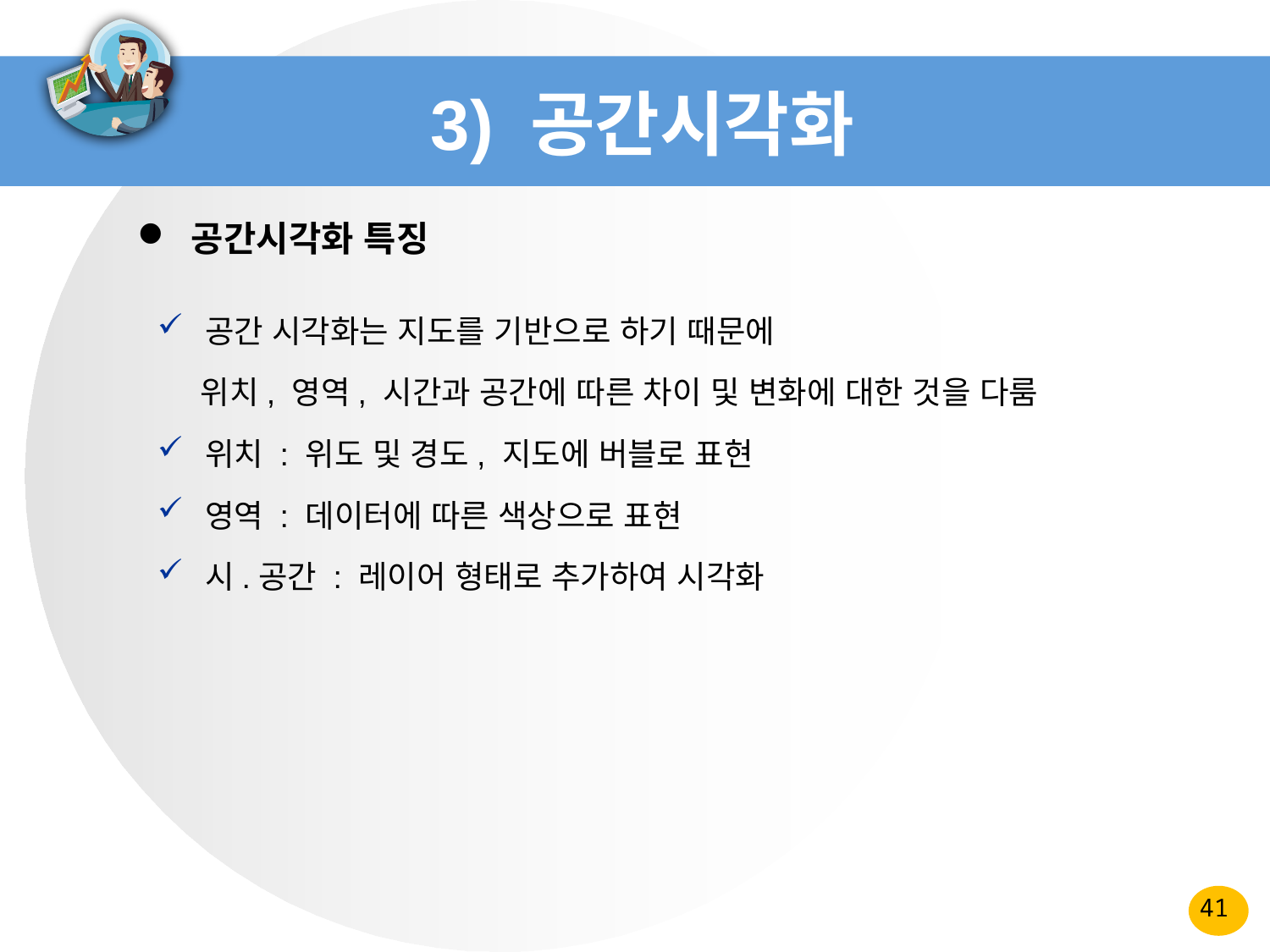

# 3) 공간시각화
 공간시각화 특징
공간 시각화는 지도를 기반으로 하기 때문에
    위치, 영역, 시간과 공간에 따른 차이 및 변화에 대한 것을 다룸
위치 : 위도 및 경도, 지도에 버블로 표현
영역 : 데이터에 따른 색상으로 표현
시.공간 : 레이어 형태로 추가하여 시각화
41